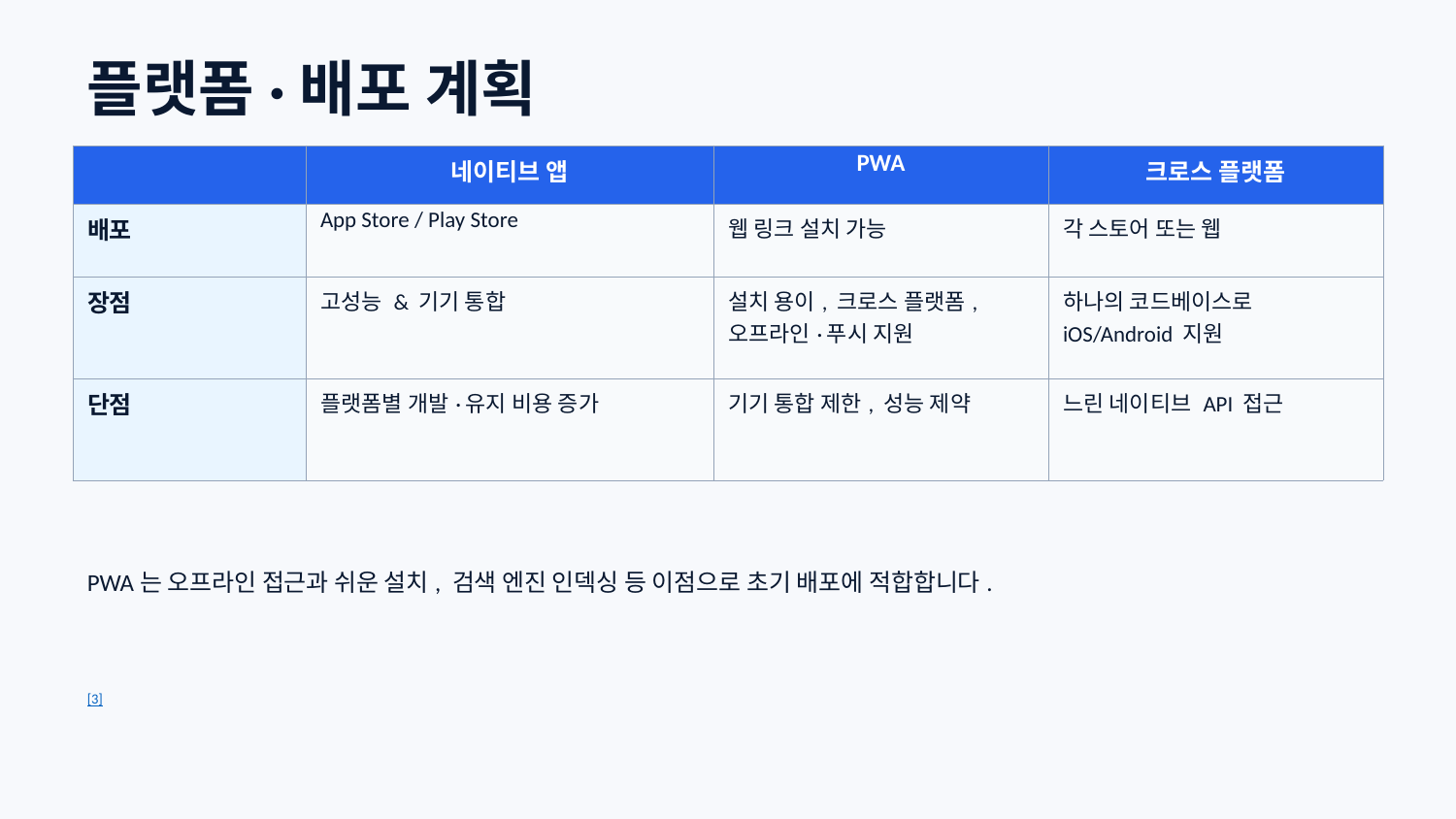

플랫폼·배포 계획
|  | 네이티브 앱 | PWA | 크로스 플랫폼 |
| --- | --- | --- | --- |
| 배포 | App Store / Play Store | 웹 링크 설치 가능 | 각 스토어 또는 웹 |
| 장점 | 고성능 & 기기 통합 | 설치 용이, 크로스 플랫폼, 오프라인·푸시 지원 | 하나의 코드베이스로 iOS/Android 지원 |
| 단점 | 플랫폼별 개발·유지 비용 증가 | 기기 통합 제한, 성능 제약 | 느린 네이티브 API 접근 |
PWA는 오프라인 접근과 쉬운 설치, 검색 엔진 인덱싱 등 이점으로 초기 배포에 적합합니다.
[3]